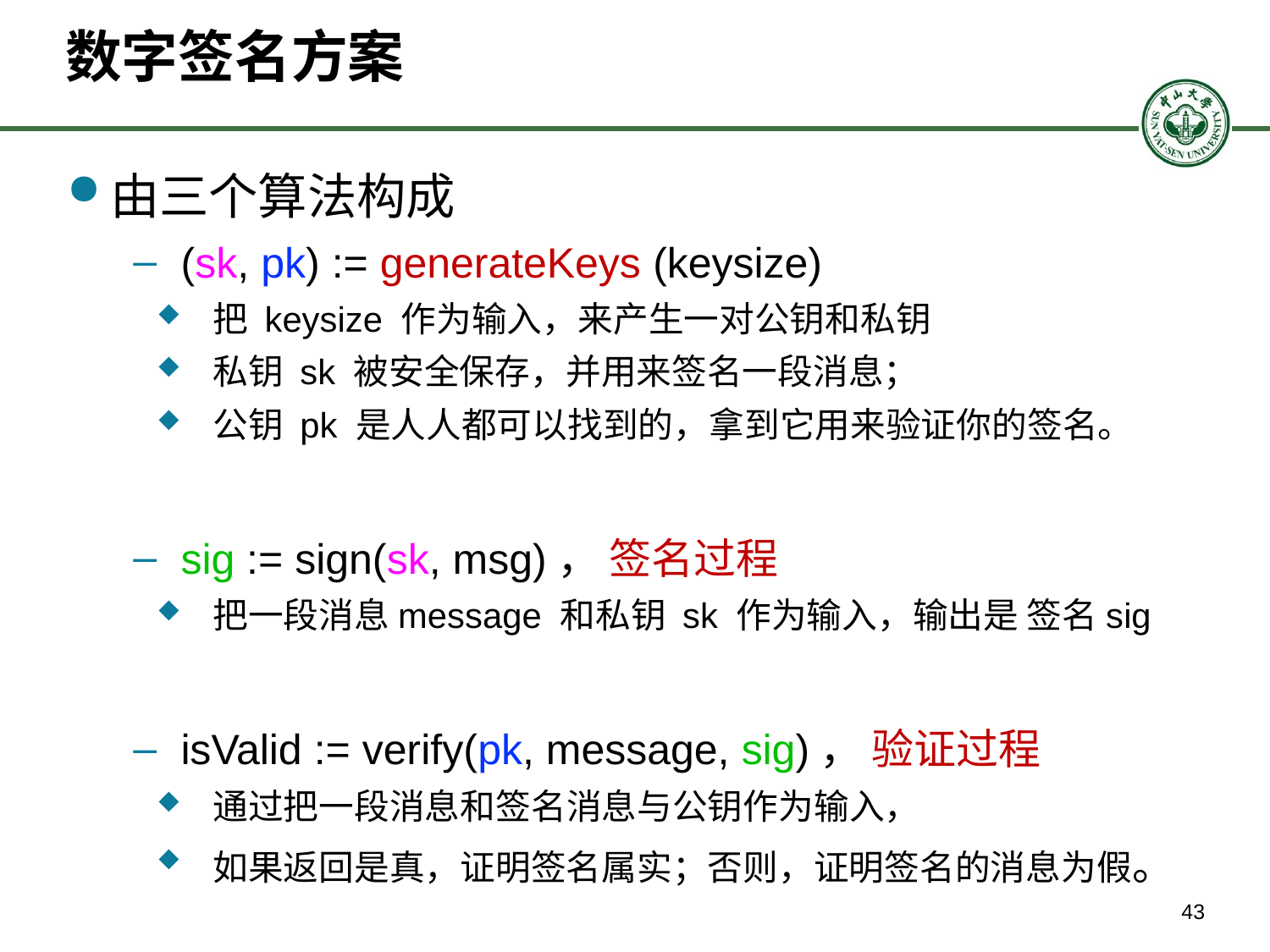

# 数字签名方案
由三个算法构成
(sk, pk) := generateKeys (keysize)
 把 keysize 作为输入，来产生一对公钥和私钥
 私钥 sk 被安全保存，并用来签名一段消息；
 公钥 pk 是人人都可以找到的，拿到它用来验证你的签名。

sig := sign(sk, msg)， 签名过程
 把一段消息message 和私钥 sk 作为输入，输出是 签名sig

isValid := verify(pk, message, sig)， 验证过程
 通过把一段消息和签名消息与公钥作为输入，
 如果返回是真，证明签名属实；否则，证明签名的消息为假。